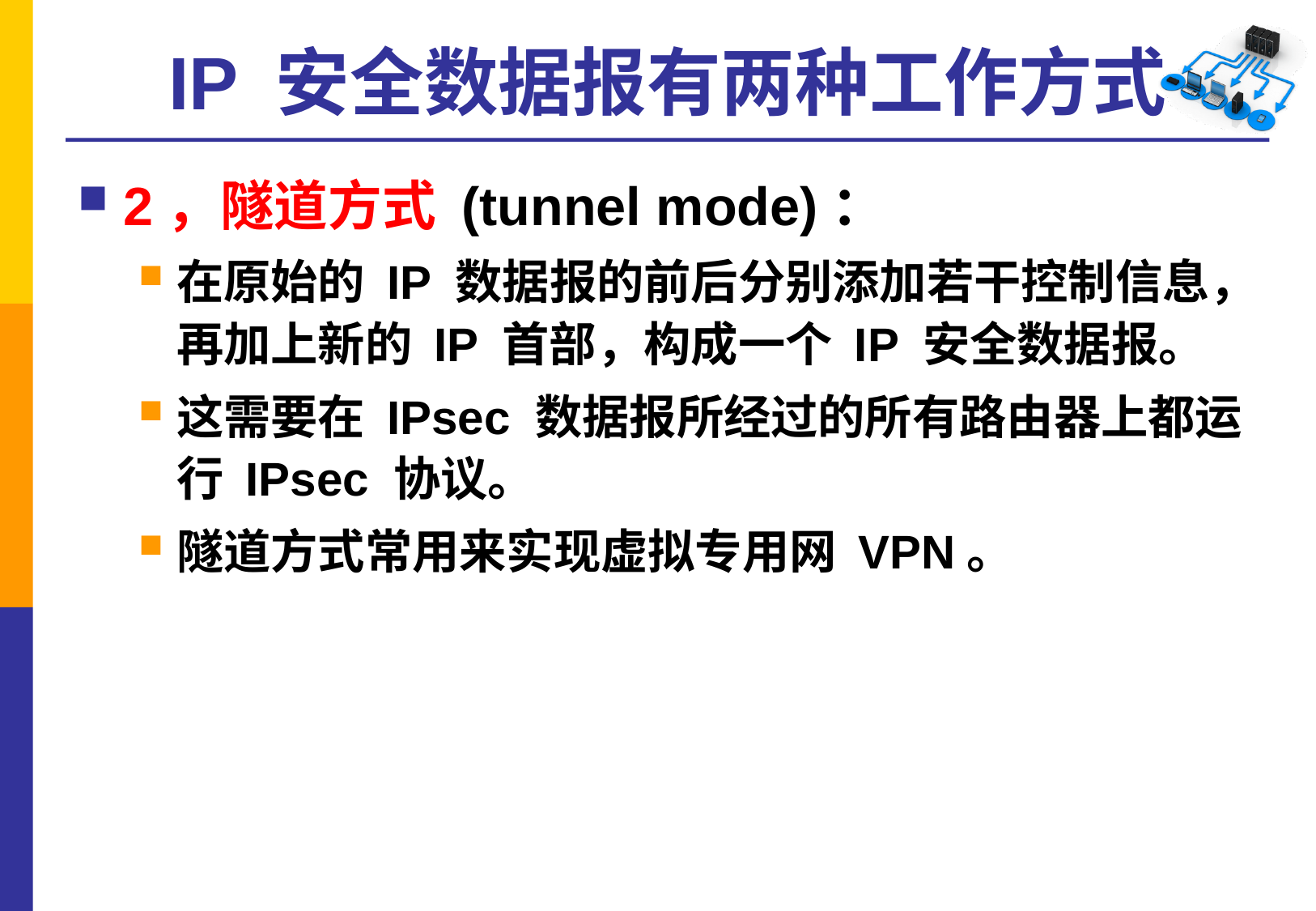

# IP 安全数据报有两种工作方式
2，隧道方式 (tunnel mode)：
在原始的 IP 数据报的前后分别添加若干控制信息，再加上新的 IP 首部，构成一个 IP 安全数据报。
这需要在 IPsec 数据报所经过的所有路由器上都运行 IPsec 协议。
隧道方式常用来实现虚拟专用网 VPN。